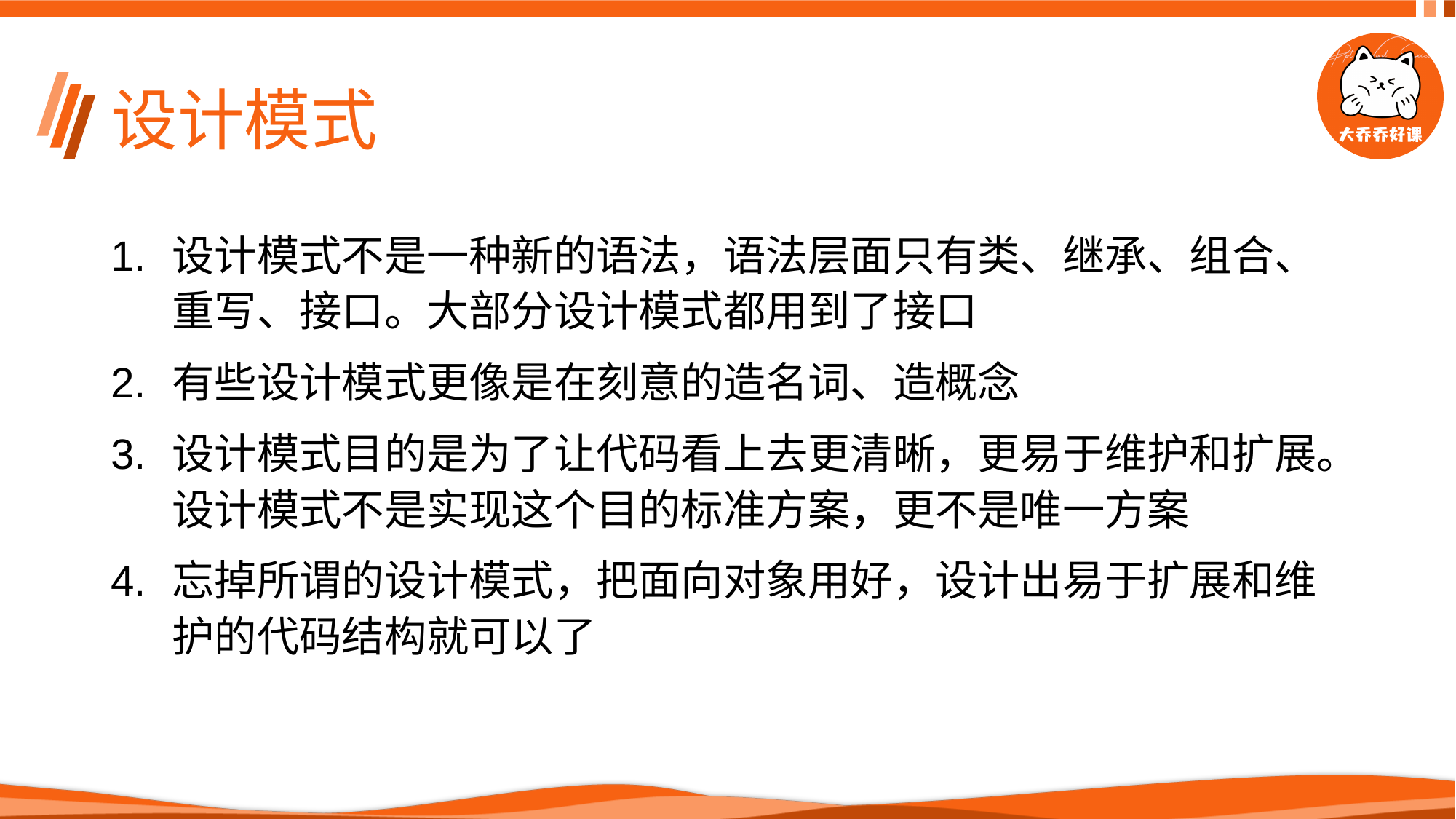

# 设计模式
设计模式不是一种新的语法，语法层面只有类、继承、组合、重写、接口。大部分设计模式都用到了接口
有些设计模式更像是在刻意的造名词、造概念
设计模式目的是为了让代码看上去更清晰，更易于维护和扩展。设计模式不是实现这个目的标准方案，更不是唯一方案
忘掉所谓的设计模式，把面向对象用好，设计出易于扩展和维护的代码结构就可以了